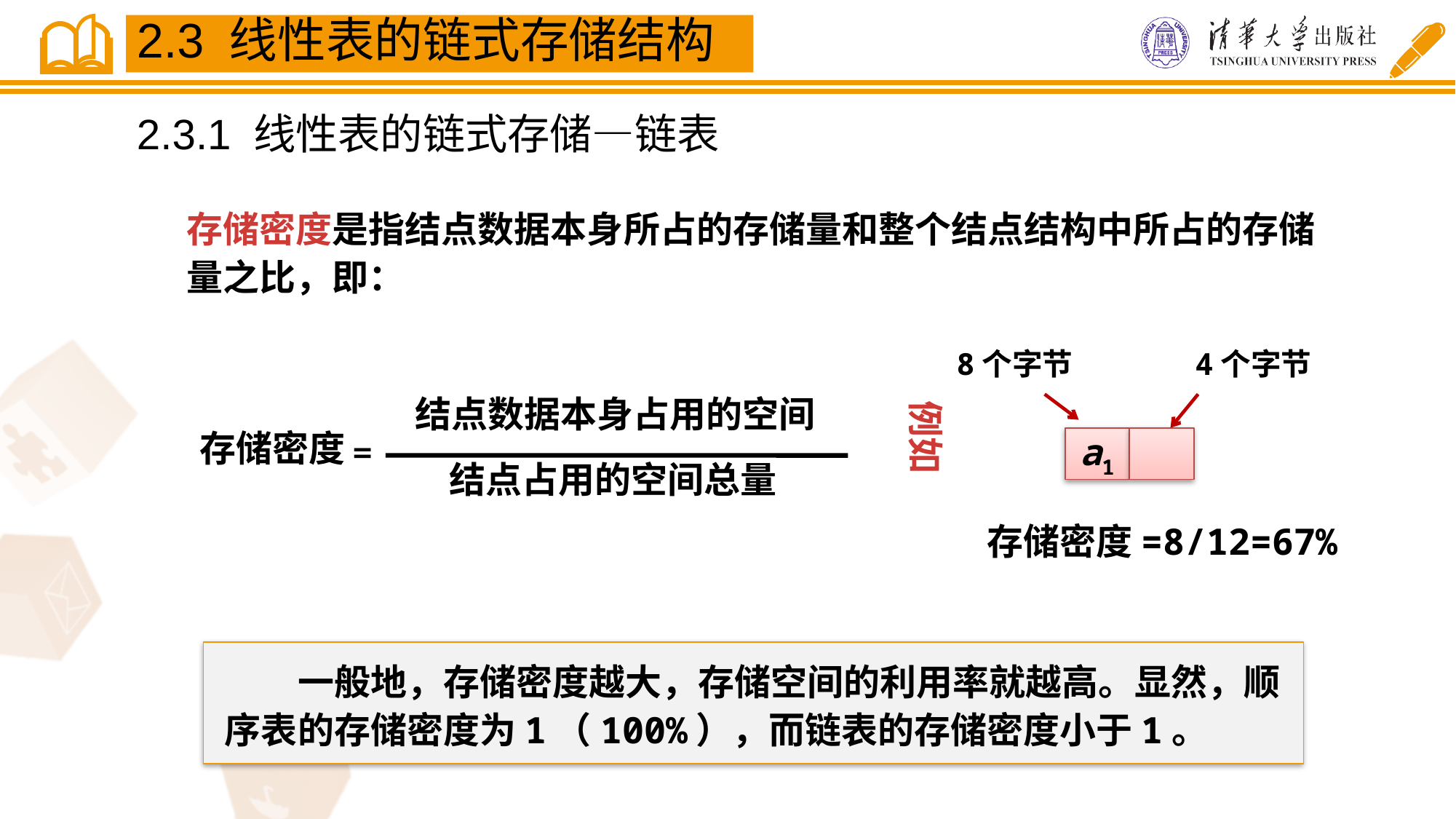

2.3 线性表的链式存储结构
2.3.1 线性表的链式存储—链表
存储密度是指结点数据本身所占的存储量和整个结点结构中所占的存储量之比，即：
8个字节
4个字节
例如
a1

存储密度=8/12=67%
结点数据本身占用的空间
存储密度=

结点占用的空间总量
　　一般地，存储密度越大，存储空间的利用率就越高。显然，顺序表的存储密度为1（100%），而链表的存储密度小于1。